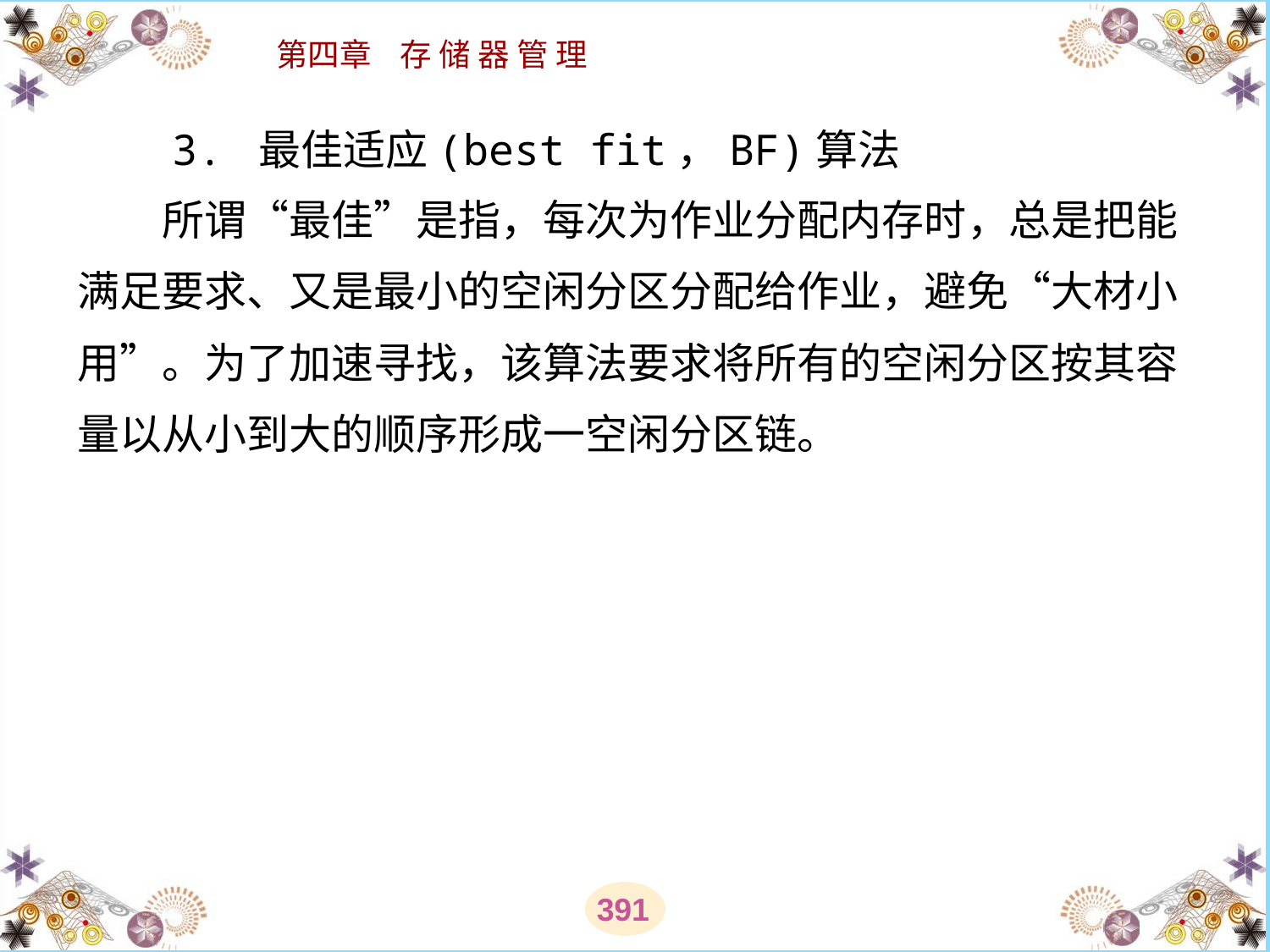

# 3. 最佳适应(best fit，BF)算法 　　所谓“最佳”是指，每次为作业分配内存时，总是把能满足要求、又是最小的空闲分区分配给作业，避免“大材小用”。为了加速寻找，该算法要求将所有的空闲分区按其容量以从小到大的顺序形成一空闲分区链。